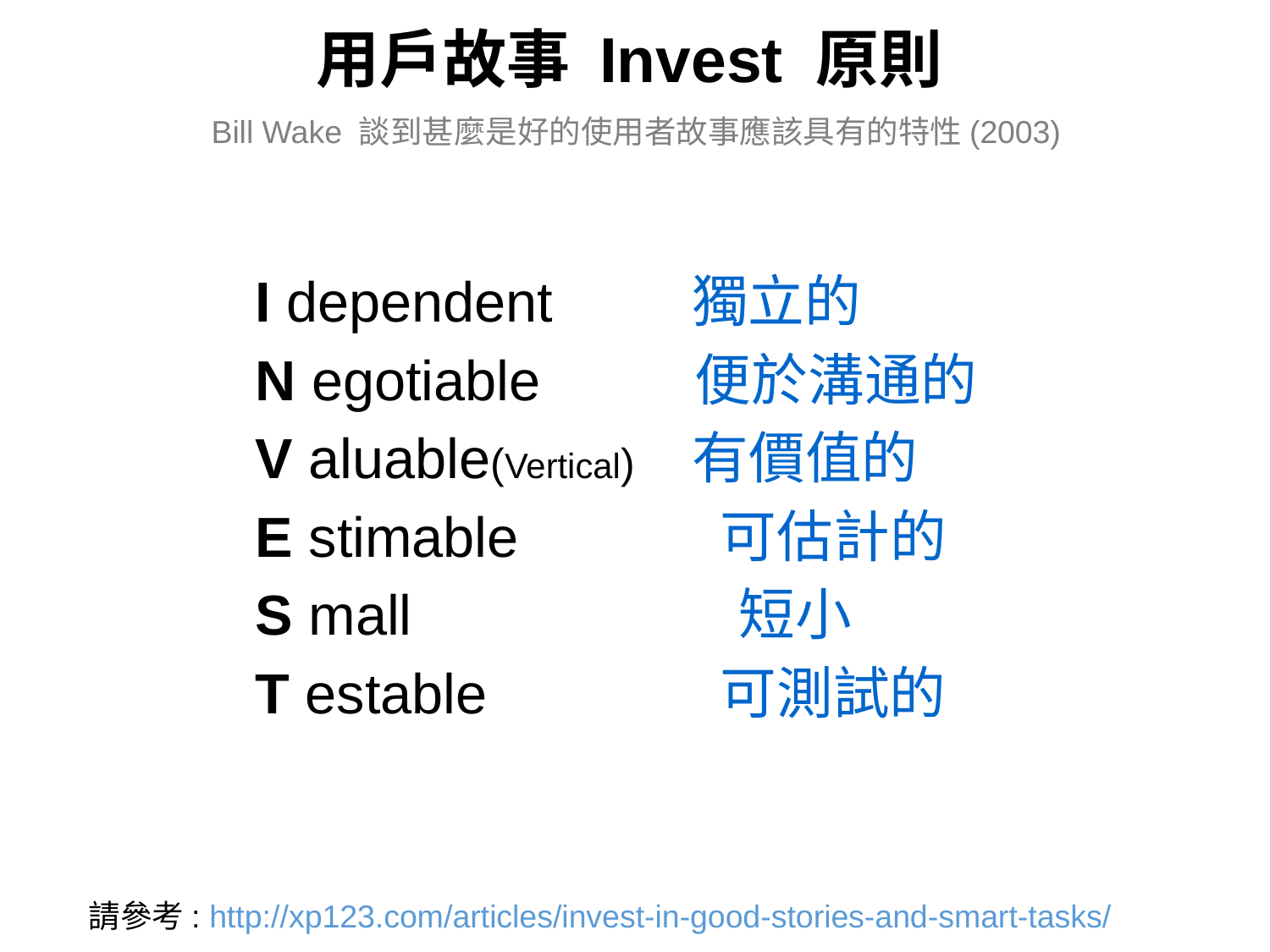

# 用戶故事 Invest 原則
Bill Wake 談到甚麼是好的使用者故事應該具有的特性(2003)
I dependent        獨立的
N egotiable         便於溝通的
V aluable(Vertical)    有價值的
E stimable            可估計的
S mall                    短小
T estable              可測試的
請參考: http://xp123.com/articles/invest-in-good-stories-and-smart-tasks/